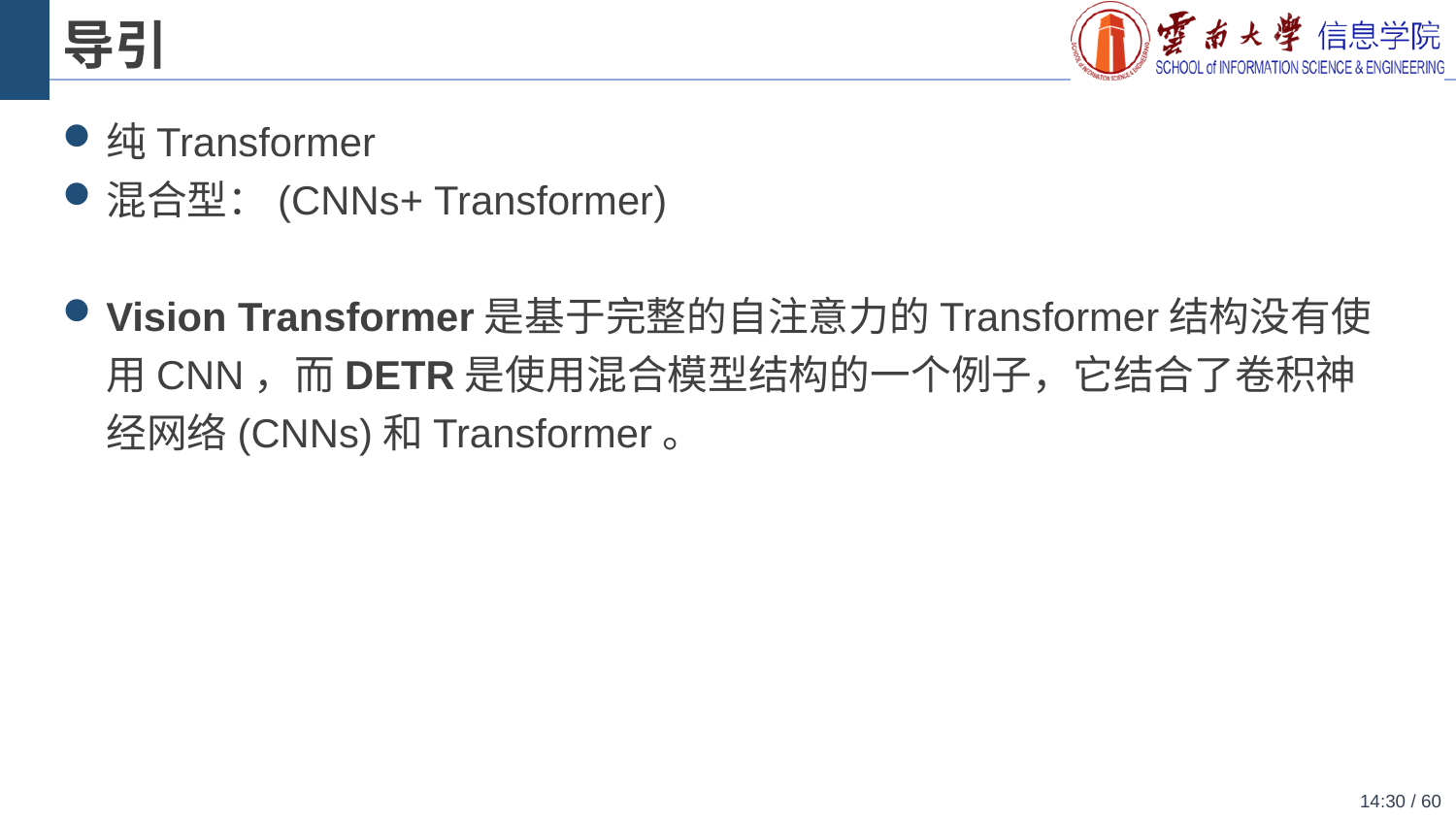

# 导引
纯Transformer
混合型：(CNNs+ Transformer)

Vision Transformer是基于完整的自注意力的Transformer结构没有使用CNN，而DETR是使用混合模型结构的一个例子，它结合了卷积神经网络(CNNs)和Transformer。